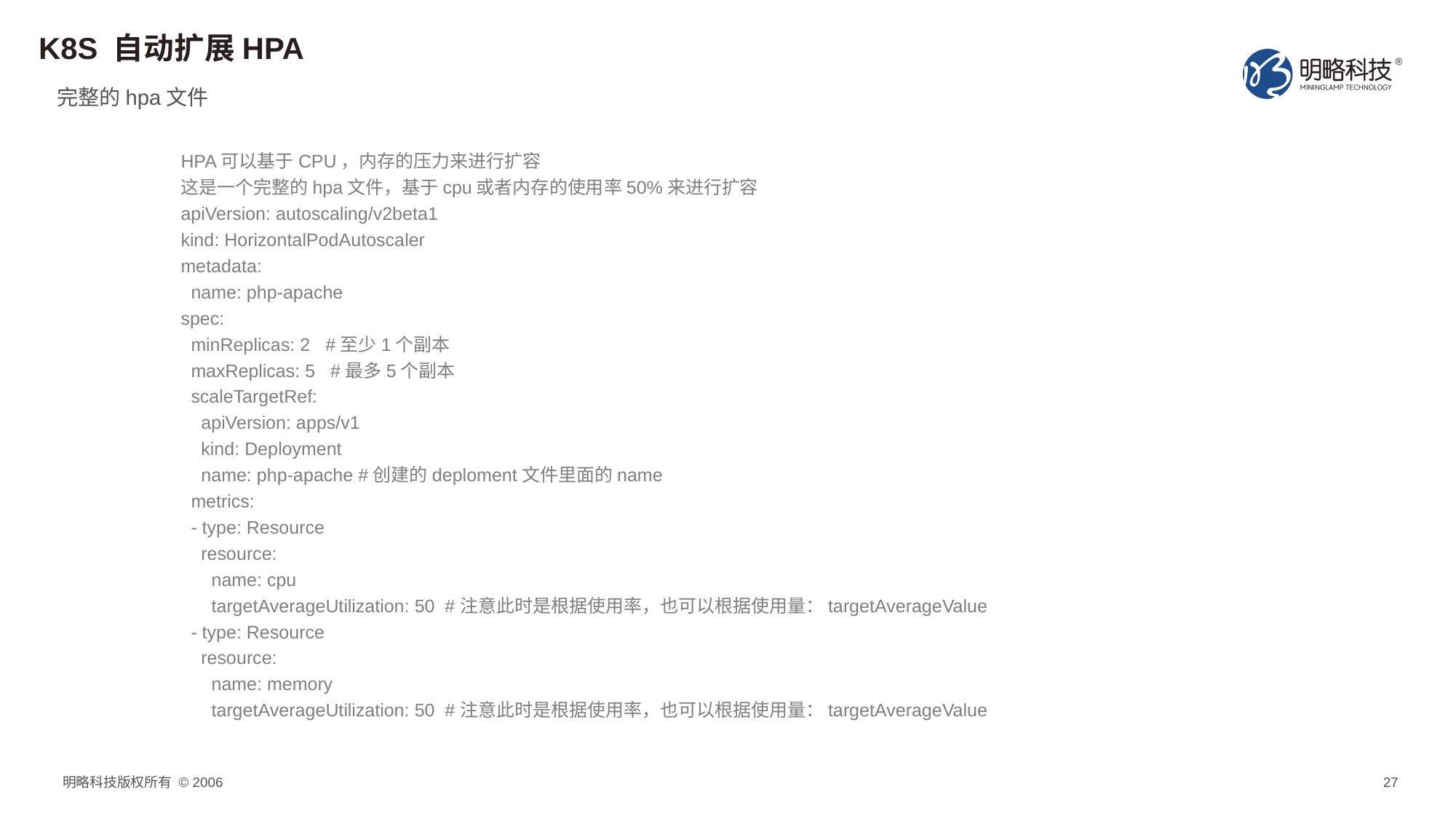

# K8S 自动扩展HPA
完整的hpa文件
HPA可以基于CPU，内存的压力来进行扩容
这是一个完整的hpa文件，基于cpu或者内存的使用率50%来进行扩容
apiVersion: autoscaling/v2beta1
kind: HorizontalPodAutoscaler
metadata:
  name: php-apache
spec:
  minReplicas: 2   #至少1个副本
  maxReplicas: 5   #最多5个副本
  scaleTargetRef:
    apiVersion: apps/v1
    kind: Deployment
    name: php-apache #创建的deploment文件里面的name
  metrics:
  - type: Resource
    resource:
      name: cpu
      targetAverageUtilization: 50  #注意此时是根据使用率，也可以根据使用量：targetAverageValue
  - type: Resource
    resource:
      name: memory
      targetAverageUtilization: 50  #注意此时是根据使用率，也可以根据使用量：targetAverageValue
27